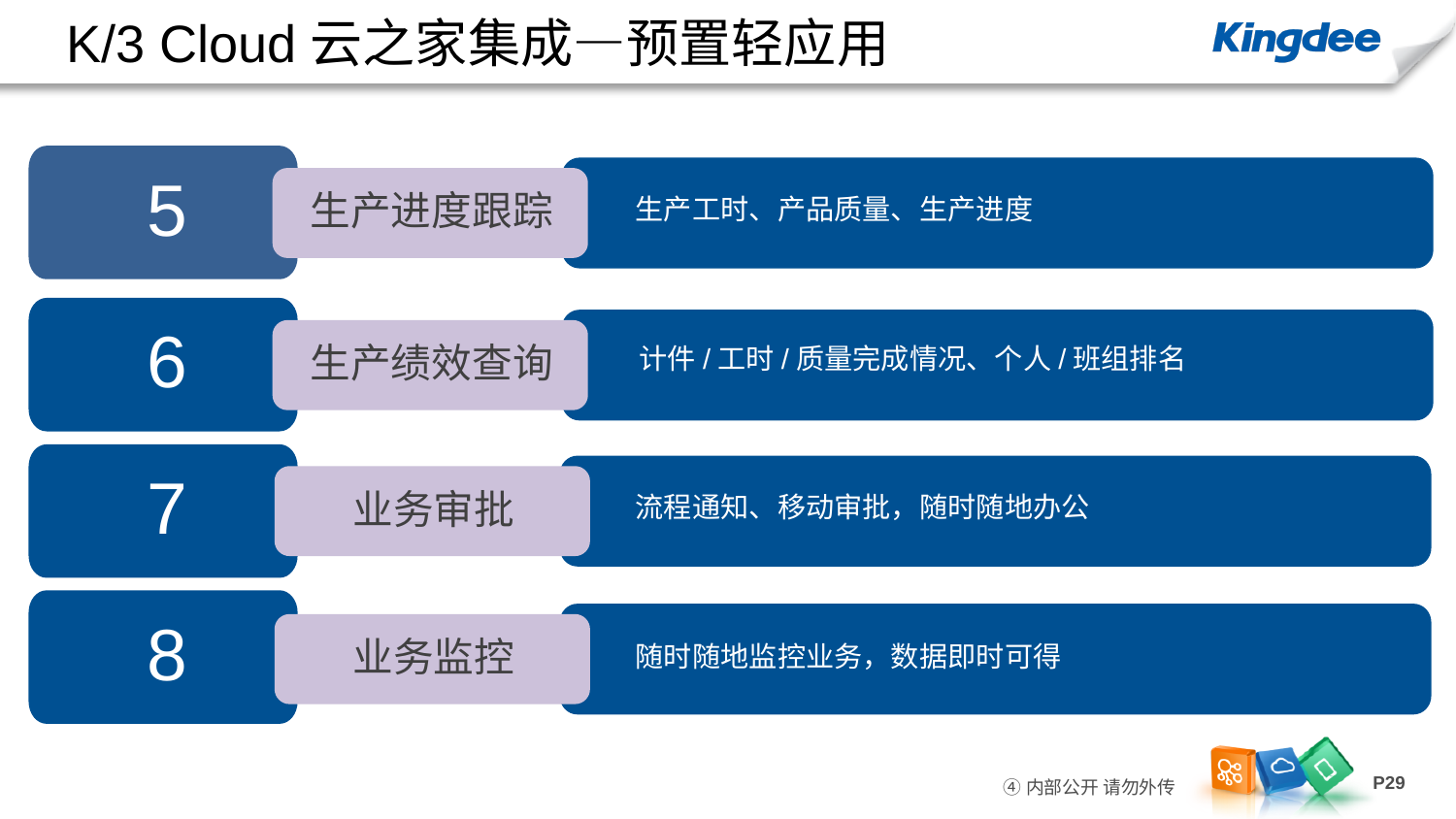

# K/3 Cloud云之家集成—预置轻应用
5

生产进度跟踪
6

生产绩效查询
7

业务审批
8

业务监控
生产工时、产品质量、生产进度
计件/工时/质量完成情况、个人/班组排名
流程通知、移动审批，随时随地办公
随时随地监控业务，数据即时可得